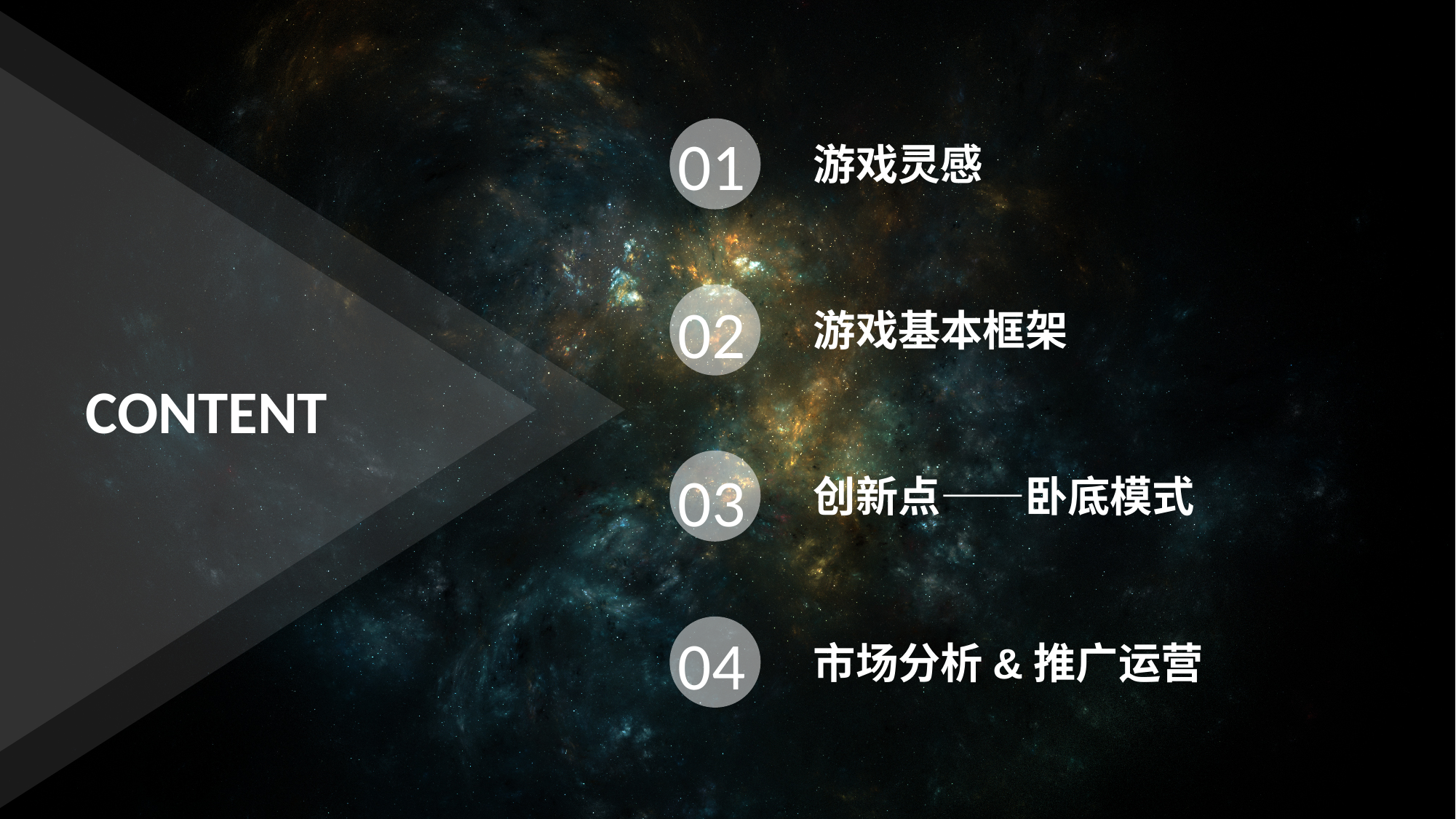

01

游戏灵感

02
游戏基本框架
CONTENT

03
创新点——卧底模式

04
市场分析&推广运营